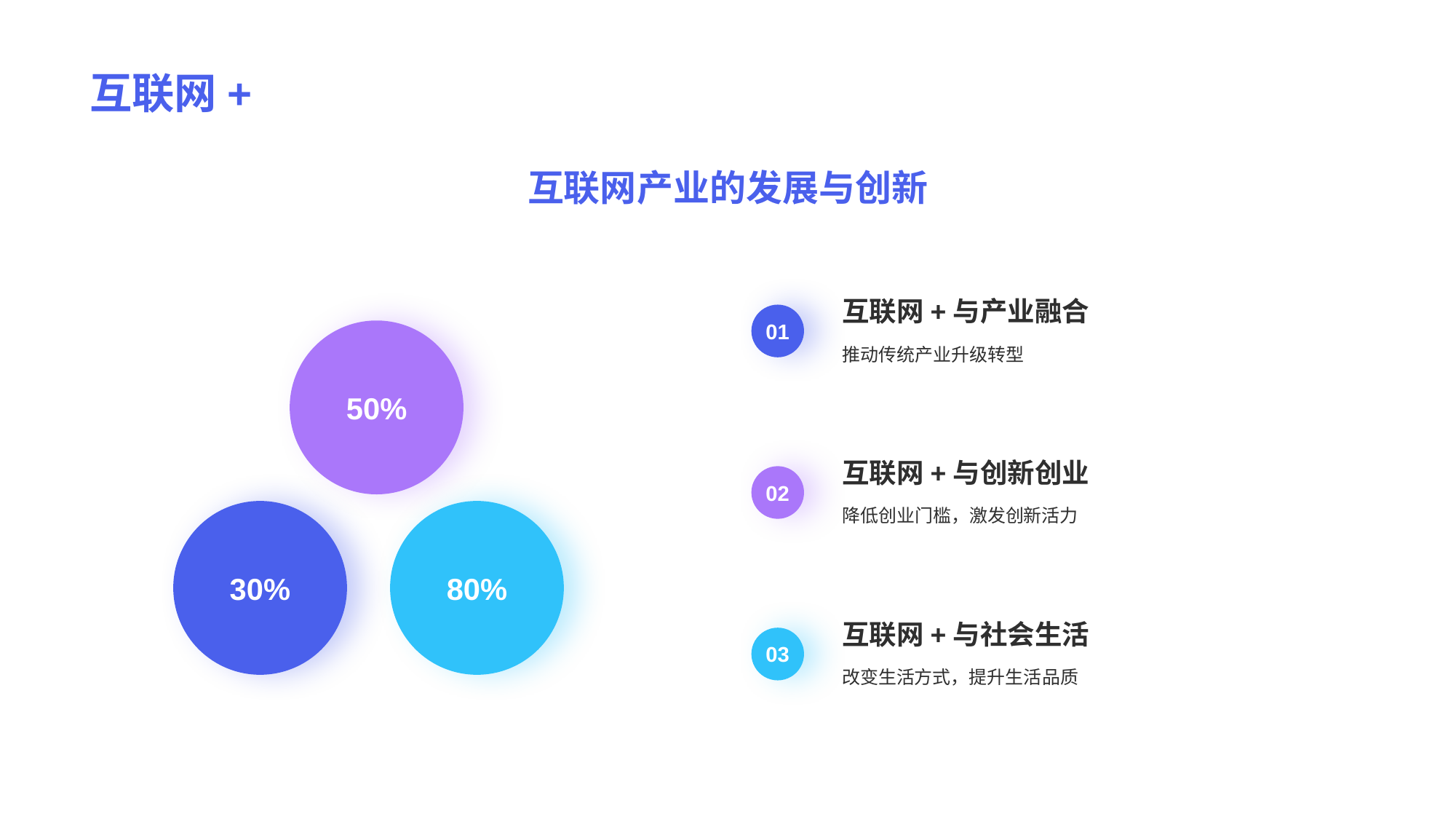

# 互联网+
互联网产业的发展与创新
互联网+与产业融合
01
推动传统产业升级转型

30%

50%
互联网+与创新创业
02
降低创业门槛，激发创新活力

80%
互联网+与社会生活
03
改变生活方式，提升生活品质